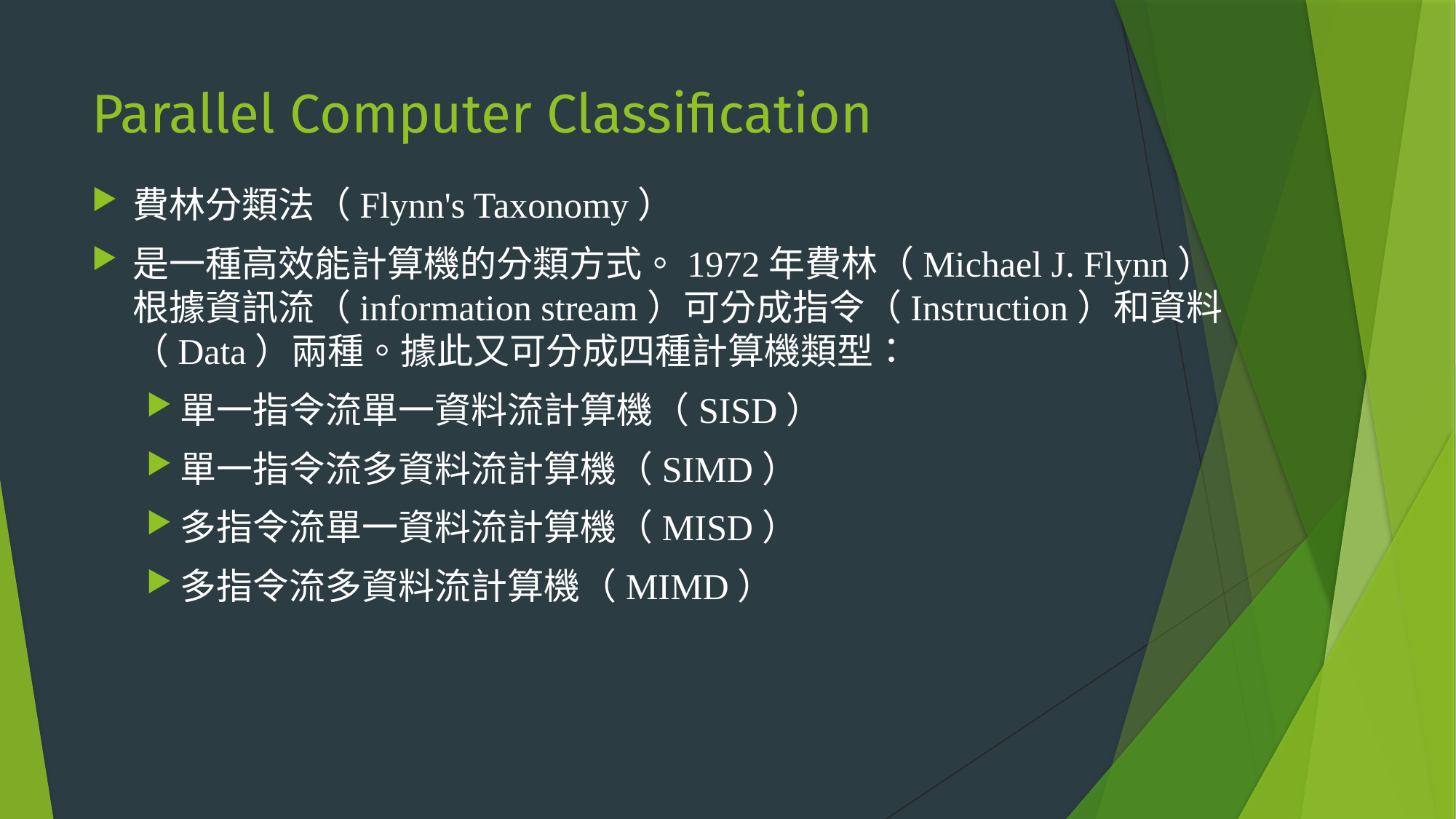

# Parallel Computer Classification
費林分類法（Flynn's Taxonomy）
是一種高效能計算機的分類方式。1972年費林（Michael J. Flynn）根據資訊流（information stream）可分成指令（Instruction）和資料（Data）兩種。據此又可分成四種計算機類型：
單一指令流單一資料流計算機（SISD）
單一指令流多資料流計算機（SIMD）
多指令流單一資料流計算機（MISD）
多指令流多資料流計算機（MIMD）